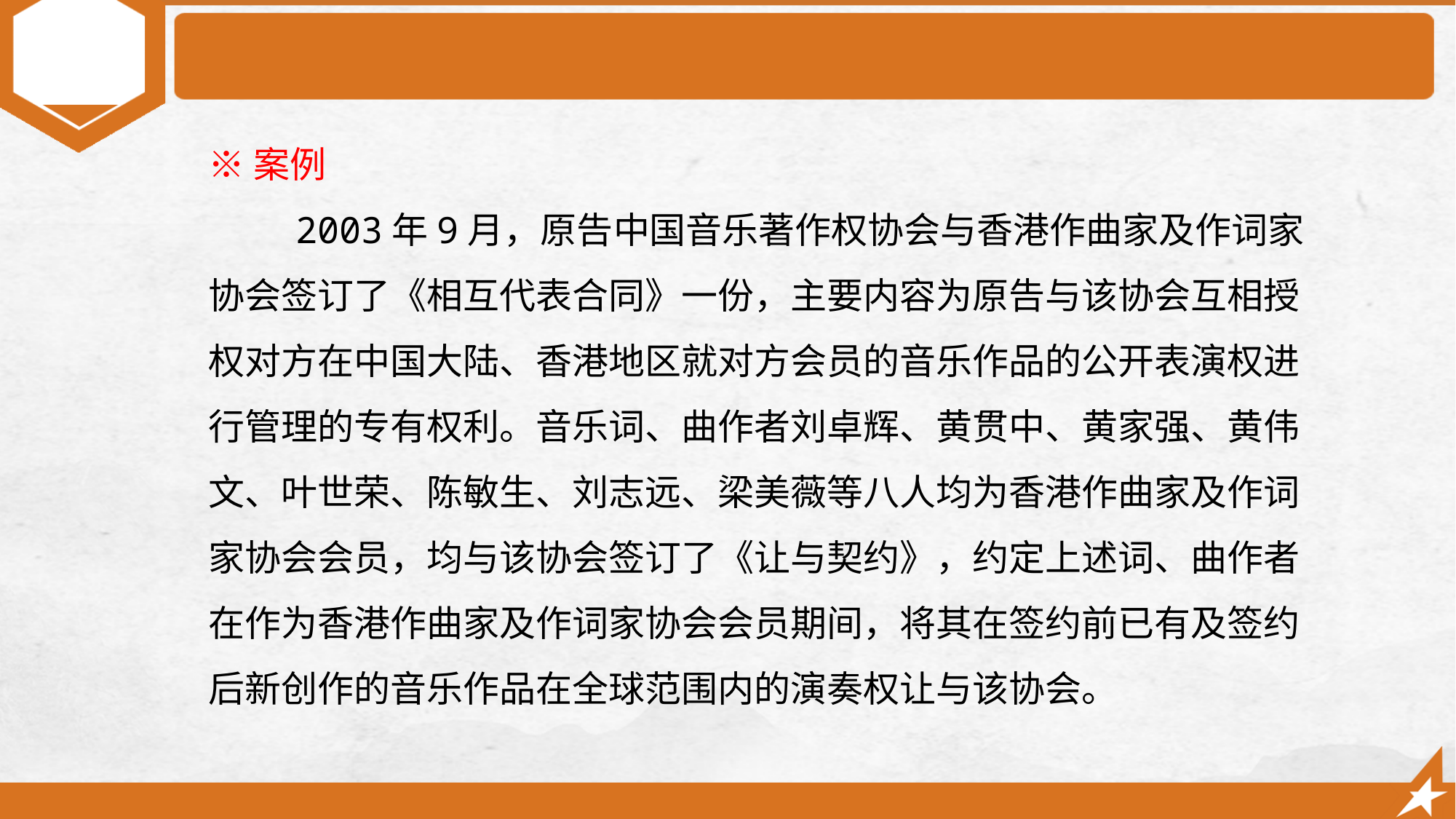

※案例
    2003年9月，原告中国音乐著作权协会与香港作曲家及作词家协会签订了《相互代表合同》一份，主要内容为原告与该协会互相授权对方在中国大陆、香港地区就对方会员的音乐作品的公开表演权进行管理的专有权利。音乐词、曲作者刘卓辉、黄贯中、黄家强、黄伟文、叶世荣、陈敏生、刘志远、梁美薇等八人均为香港作曲家及作词家协会会员，均与该协会签订了《让与契约》，约定上述词、曲作者在作为香港作曲家及作词家协会会员期间，将其在签约前已有及签约后新创作的音乐作品在全球范围内的演奏权让与该协会。